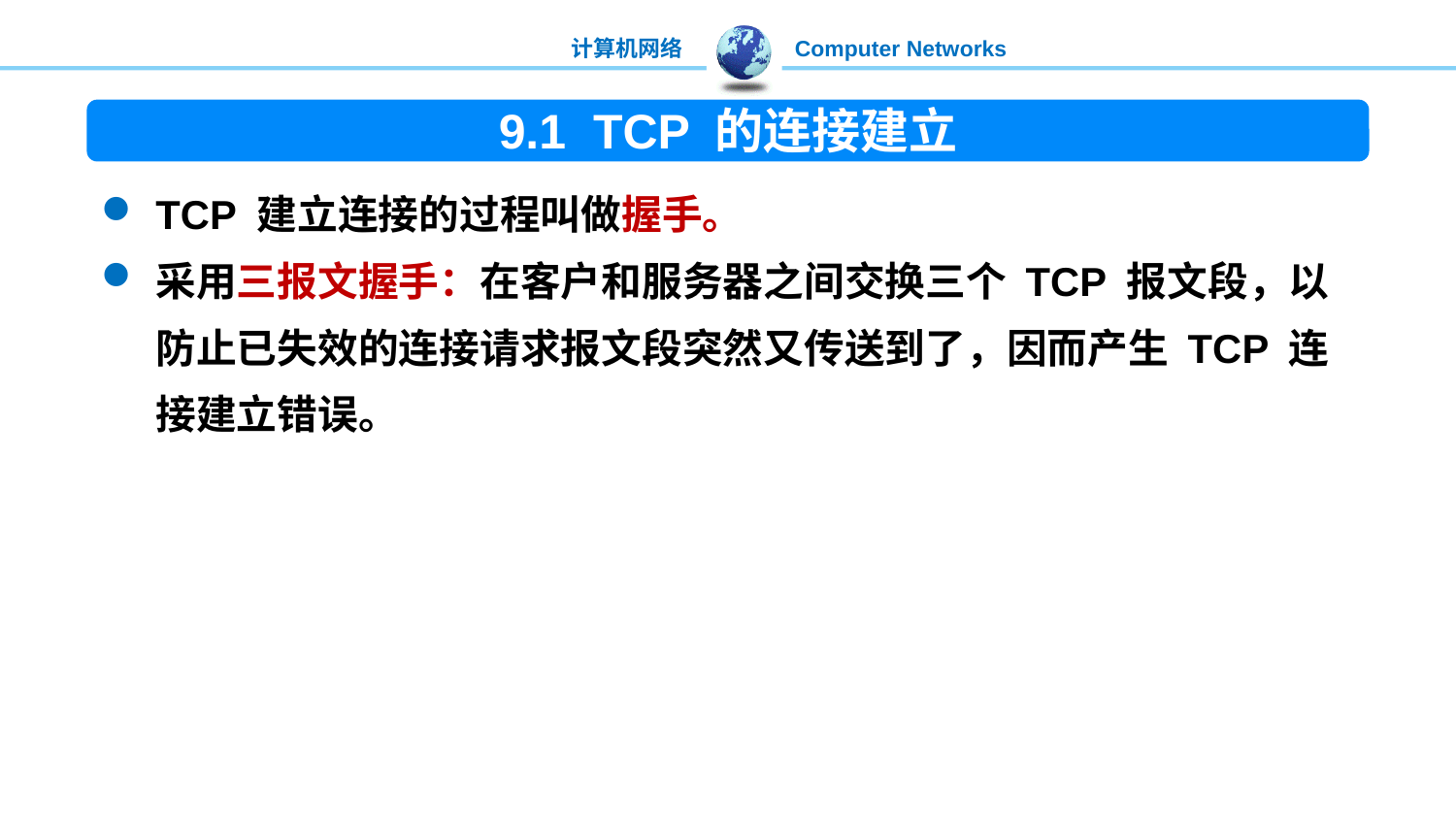

9.1  TCP 的连接建立

TCP 建立连接的过程叫做握手。
采用三报文握手：在客户和服务器之间交换三个 TCP 报文段，以防止已失效的连接请求报文段突然又传送到了，因而产生 TCP 连接建立错误。